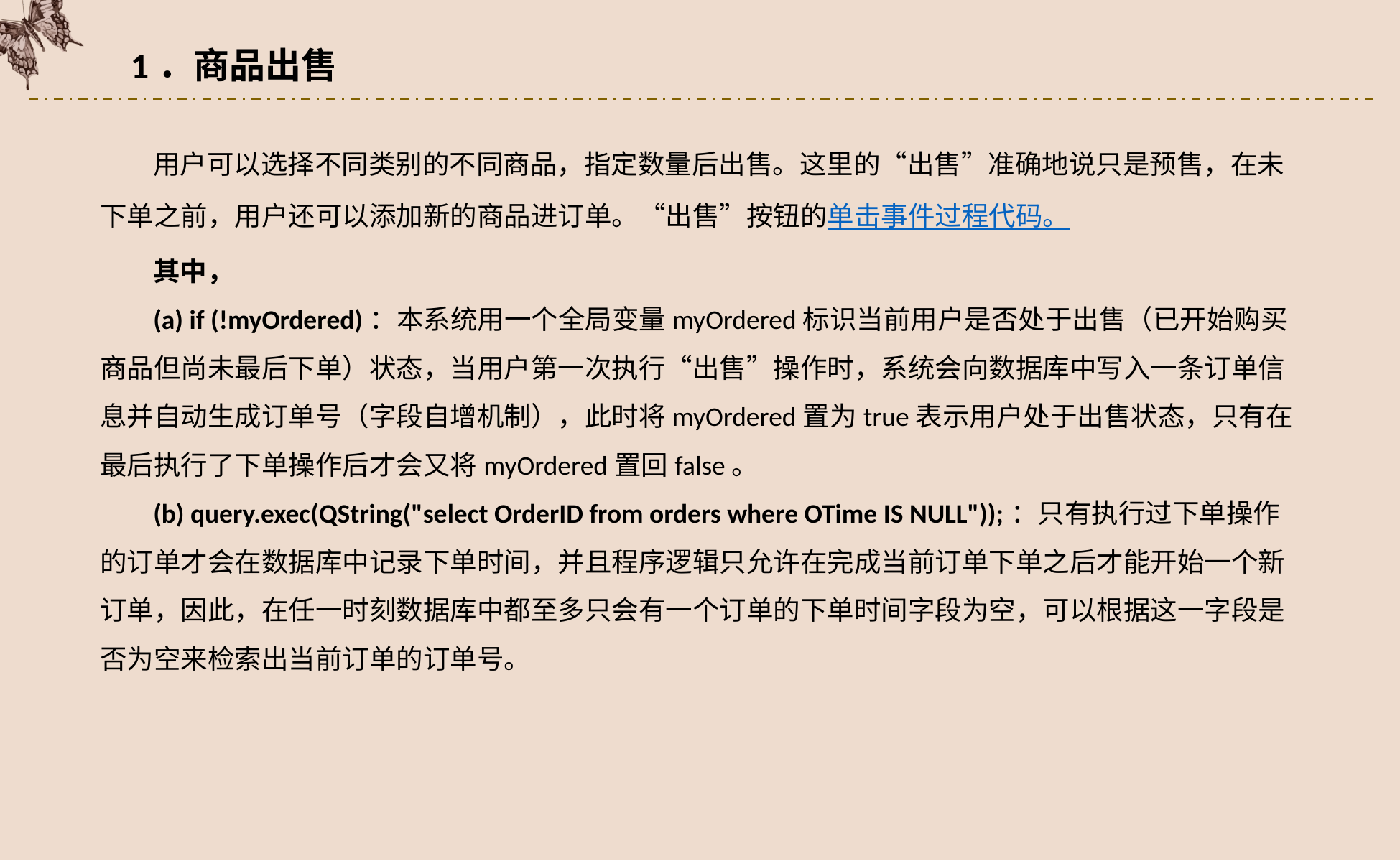

1．商品出售
用户可以选择不同类别的不同商品，指定数量后出售。这里的“出售”准确地说只是预售，在未下单之前，用户还可以添加新的商品进订单。“出售”按钮的单击事件过程代码。
其中，
(a) if (!myOrdered)：本系统用一个全局变量myOrdered标识当前用户是否处于出售（已开始购买商品但尚未最后下单）状态，当用户第一次执行“出售”操作时，系统会向数据库中写入一条订单信息并自动生成订单号（字段自增机制），此时将myOrdered置为true表示用户处于出售状态，只有在最后执行了下单操作后才会又将myOrdered置回false。
(b) query.exec(QString("select OrderID from orders where OTime IS NULL"));：只有执行过下单操作的订单才会在数据库中记录下单时间，并且程序逻辑只允许在完成当前订单下单之后才能开始一个新订单，因此，在任一时刻数据库中都至多只会有一个订单的下单时间字段为空，可以根据这一字段是否为空来检索出当前订单的订单号。